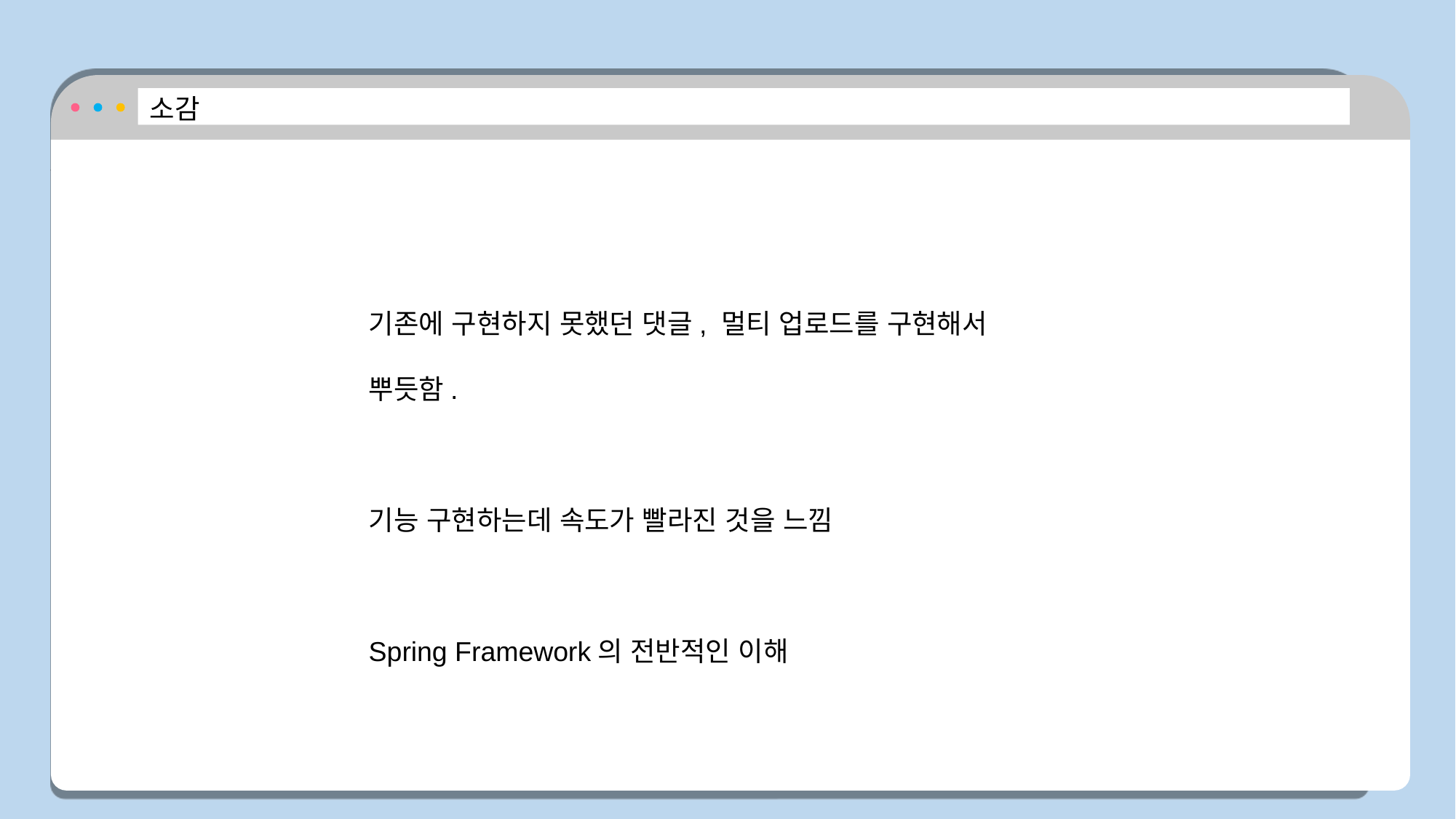

소감

기존에 구현하지 못했던 댓글, 멀티 업로드를 구현해서 뿌듯함.

기능 구현하는데 속도가 빨라진 것을 느낌

Spring Framework의 전반적인 이해